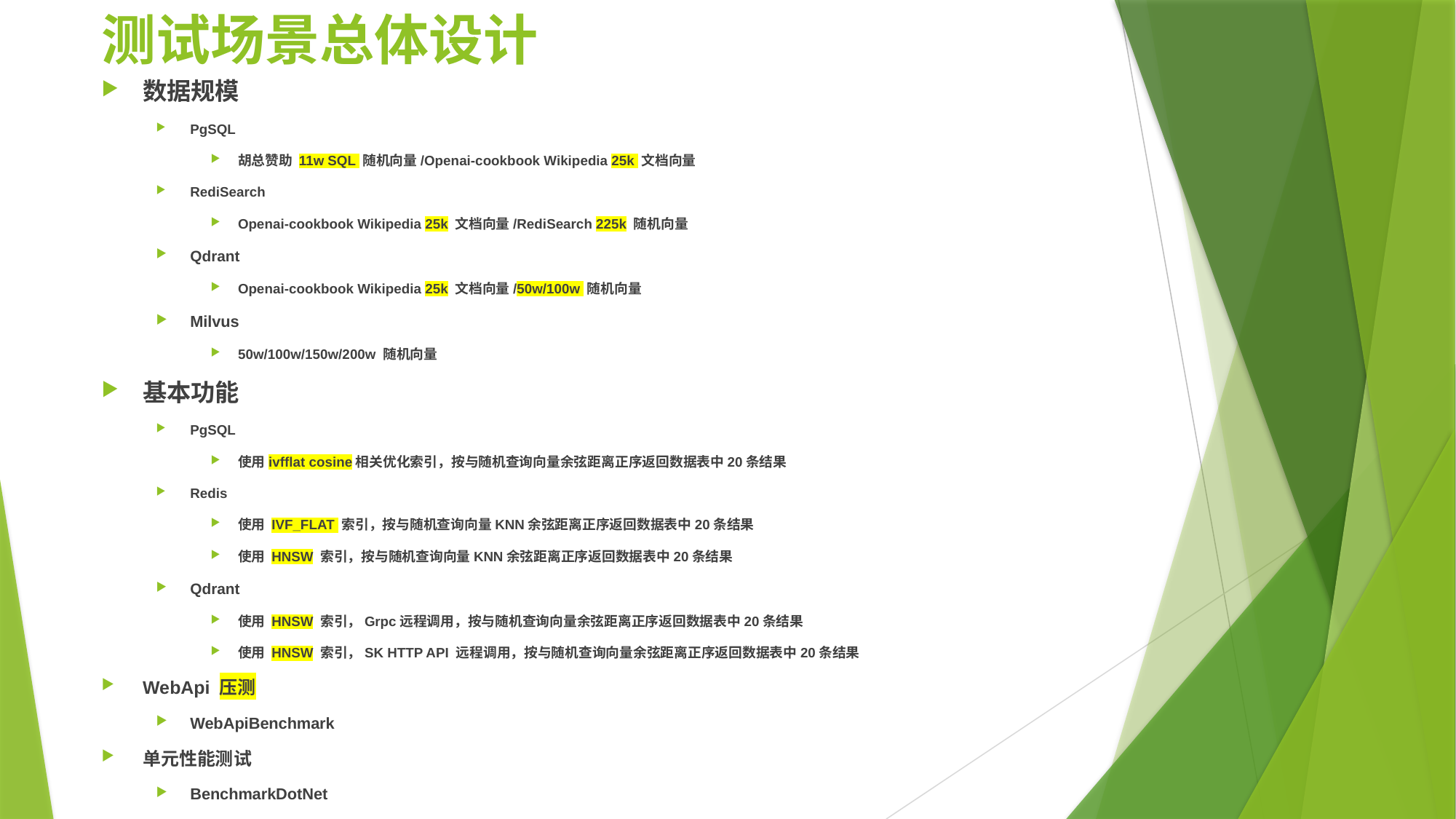

# 测试场景总体设计
数据规模
PgSQL
胡总赞助 11w SQL 随机向量/Openai-cookbook Wikipedia 25k 文档向量
RediSearch
Openai-cookbook Wikipedia 25k 文档向量/RediSearch 225k 随机向量
Qdrant
Openai-cookbook Wikipedia 25k 文档向量/50w/100w 随机向量
Milvus
50w/100w/150w/200w 随机向量
基本功能
PgSQL
使用ivfflat cosine相关优化索引，按与随机查询向量余弦距离正序返回数据表中20条结果
Redis
使用 IVF_FLAT 索引，按与随机查询向量KNN余弦距离正序返回数据表中20条结果
使用 HNSW 索引，按与随机查询向量KNN余弦距离正序返回数据表中20条结果
Qdrant
使用 HNSW 索引，Grpc远程调用，按与随机查询向量余弦距离正序返回数据表中20条结果
使用 HNSW 索引，SK HTTP API 远程调用，按与随机查询向量余弦距离正序返回数据表中20条结果
WebApi 压测
WebApiBenchmark
单元性能测试
BenchmarkDotNet